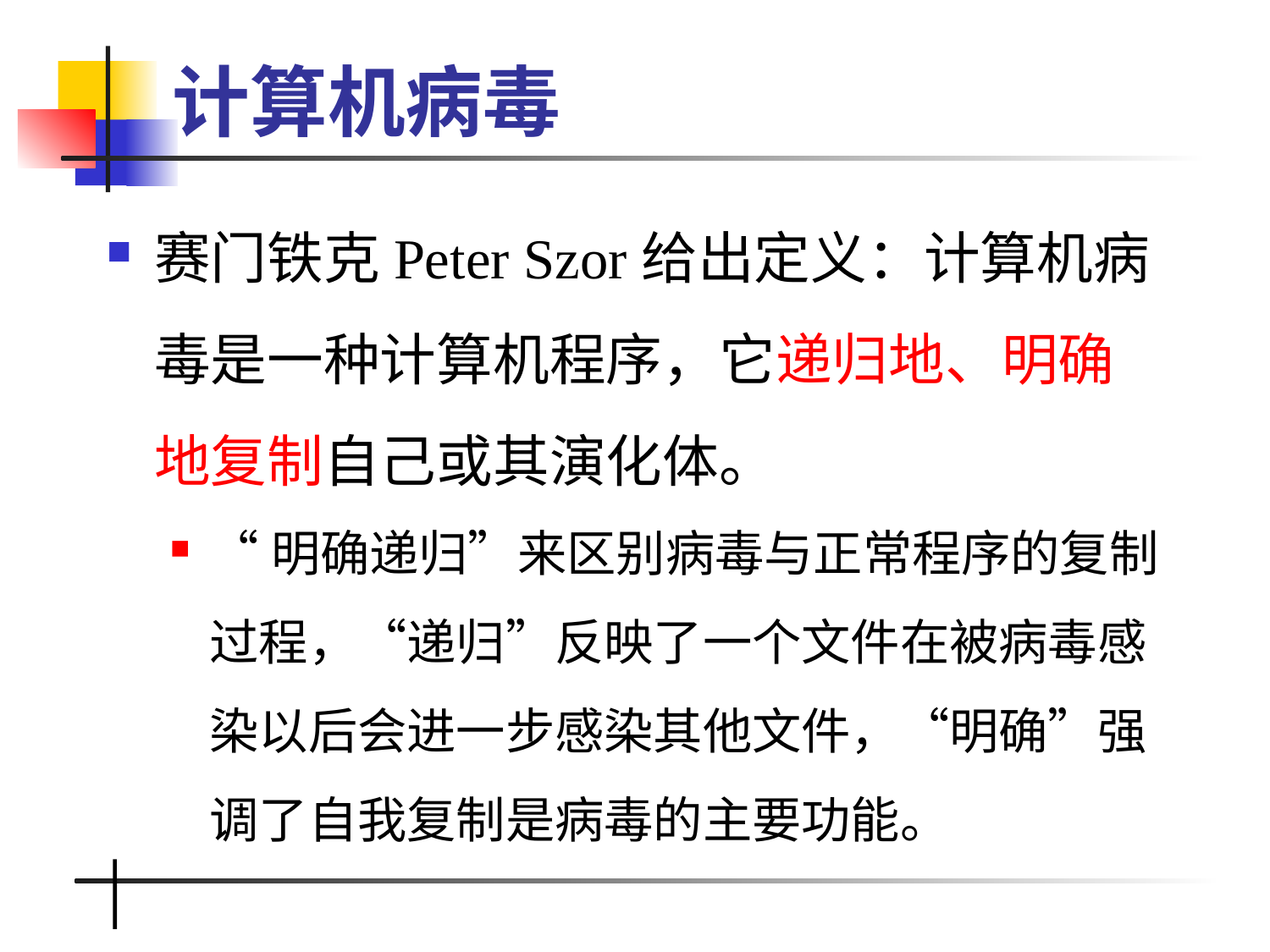

# 计算机病毒
赛门铁克Peter Szor给出定义：计算机病毒是一种计算机程序，它递归地、明确地复制自己或其演化体。
“明确递归”来区别病毒与正常程序的复制过程，“递归”反映了一个文件在被病毒感染以后会进一步感染其他文件，“明确”强调了自我复制是病毒的主要功能。